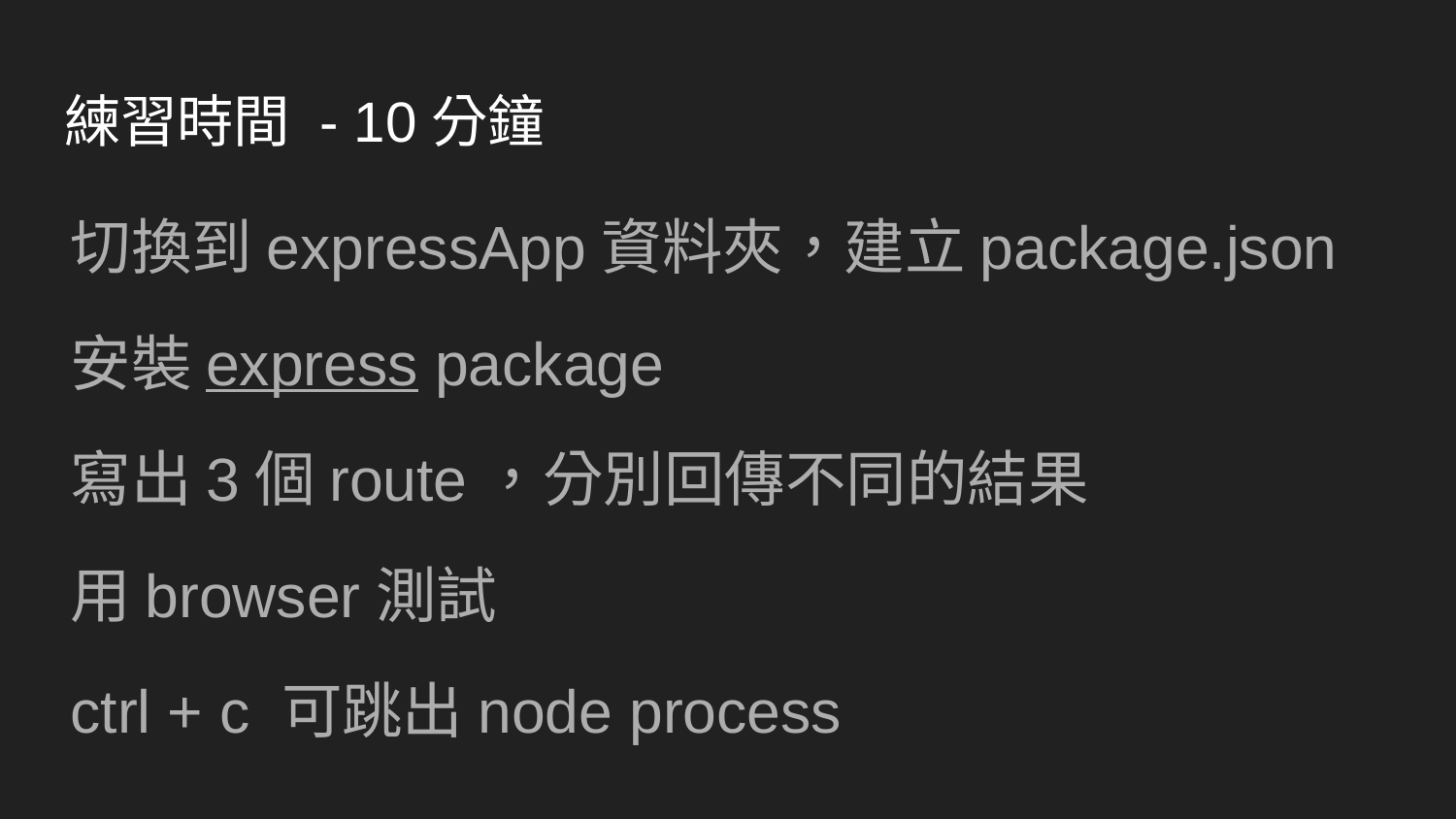

# 練習時間 - 10分鐘
切換到expressApp資料夾，建立package.json
安裝express package
寫出3個route，分別回傳不同的結果
用browser測試
ctrl + c 可跳出node process